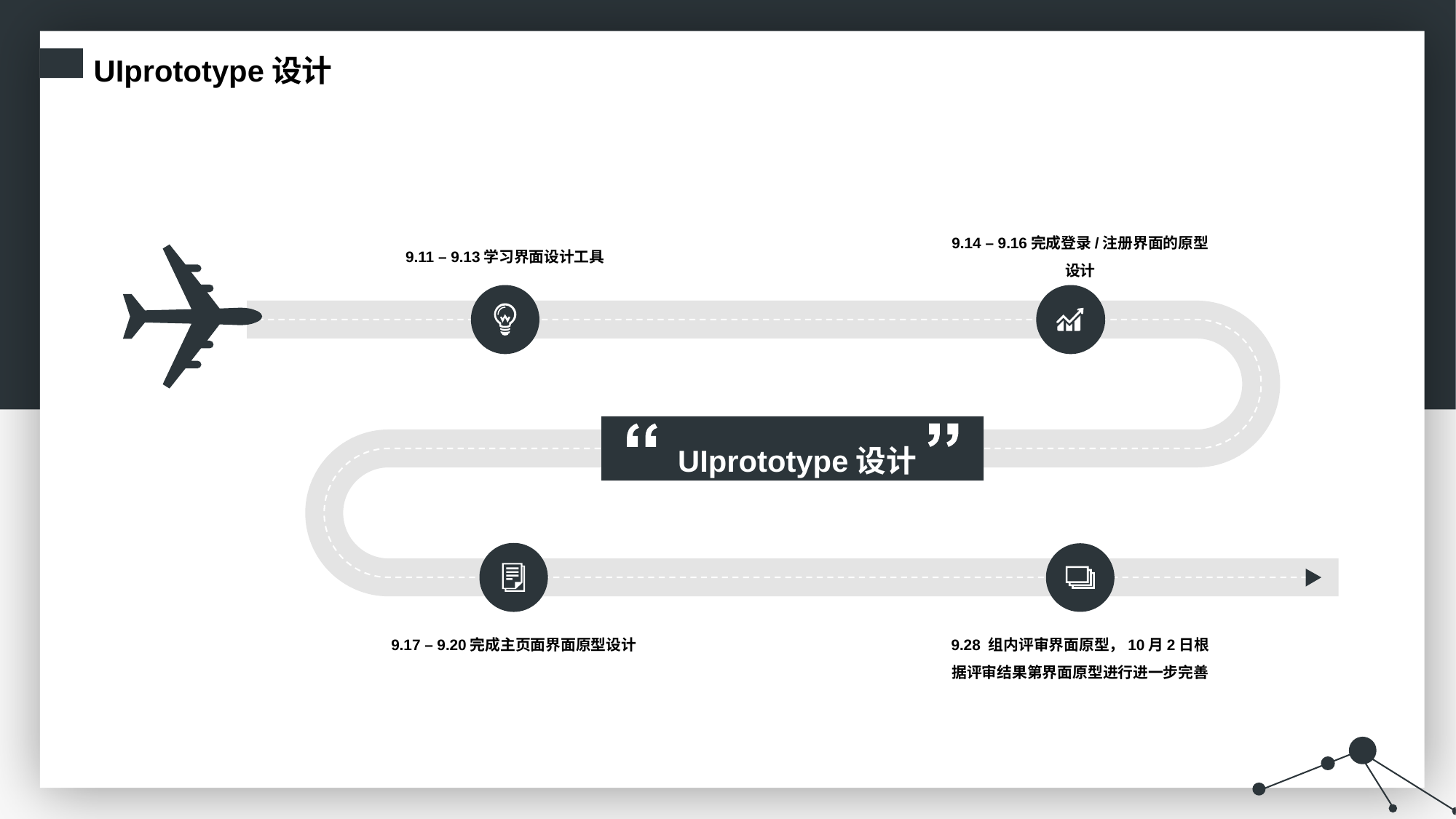

UIprototype设计

9.14 – 9.16完成登录/注册界面的原型设计

9.11 – 9.13学习界面设计工具

UIprototype设计

9.17 – 9.20完成主页面界面原型设计

9.28 组内评审界面原型，10月2日根据评审结果第界面原型进行进一步完善